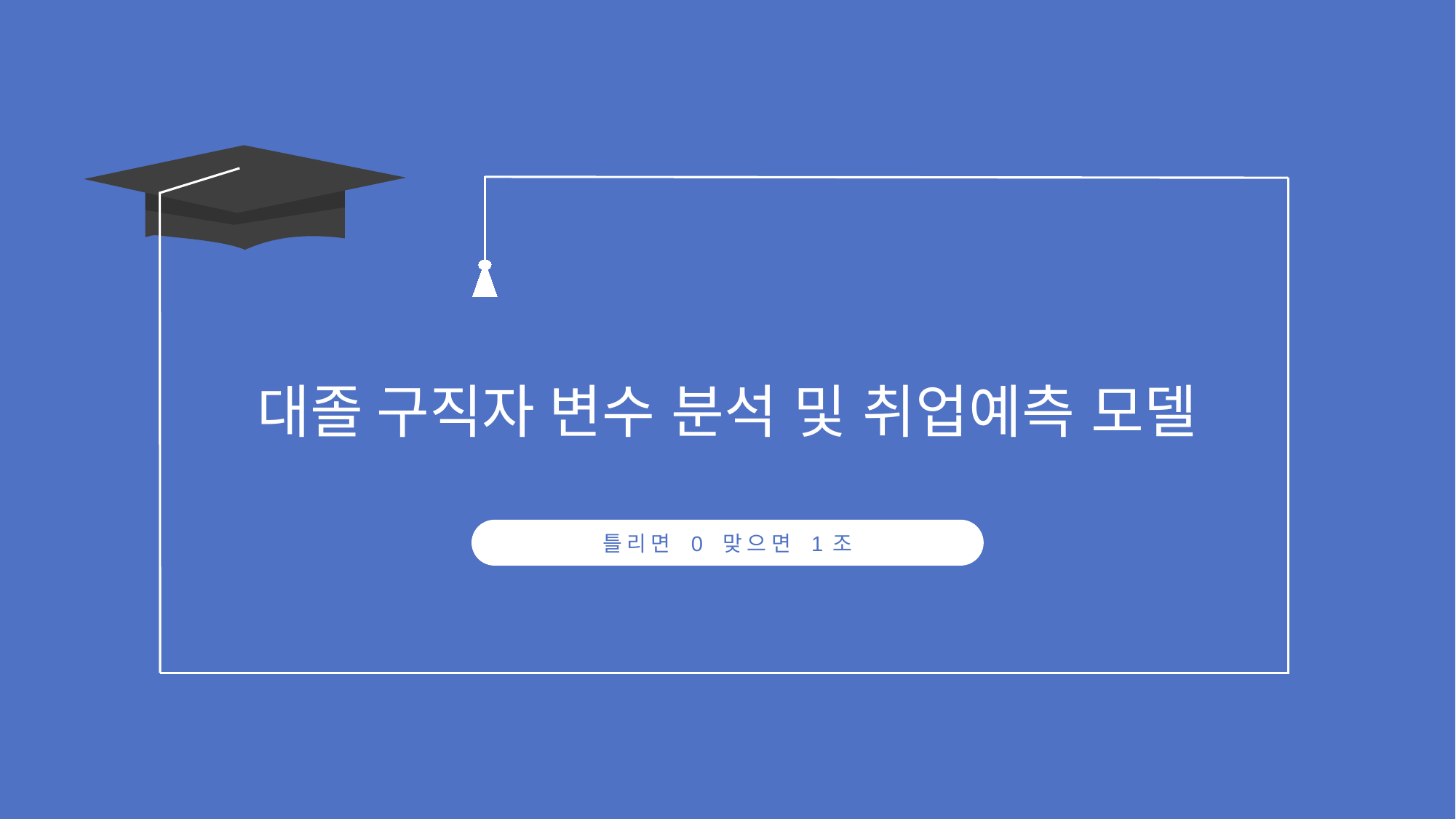

대졸 구직자 변수 분석 및 취업예측 모델

틀리면 0 맞으면 1조